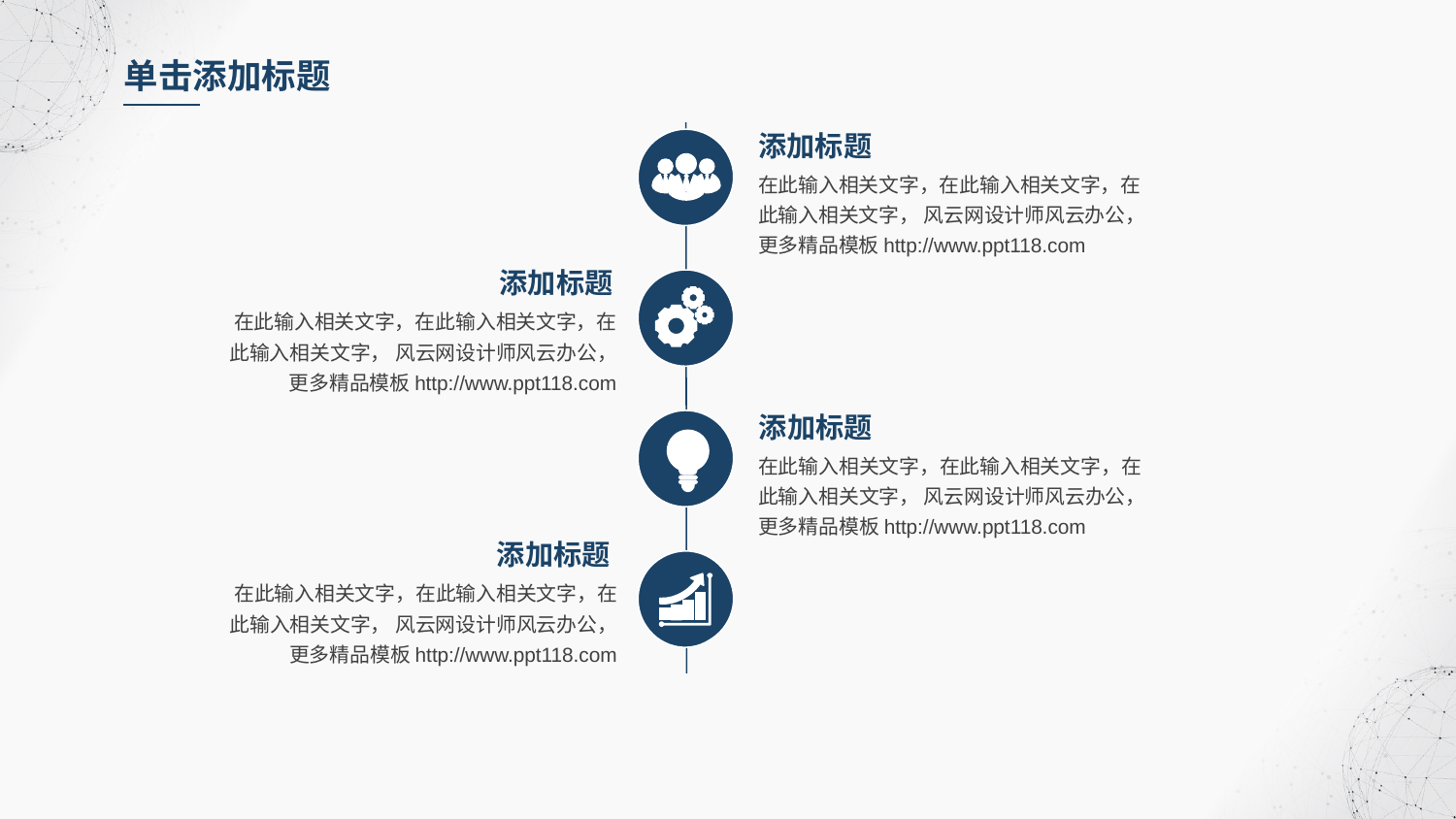

单击添加标题

添加标题
在此输入相关文字，在此输入相关文字，在此输入相关文字， 风云网设计师风云办公，更多精品模板http://www.ppt118.com
添加标题
在此输入相关文字，在此输入相关文字，在此输入相关文字， 风云网设计师风云办公，更多精品模板http://www.ppt118.com

添加标题
在此输入相关文字，在此输入相关文字，在此输入相关文字， 风云网设计师风云办公，更多精品模板http://www.ppt118.com
添加标题
在此输入相关文字，在此输入相关文字，在此输入相关文字， 风云网设计师风云办公，更多精品模板http://www.ppt118.com